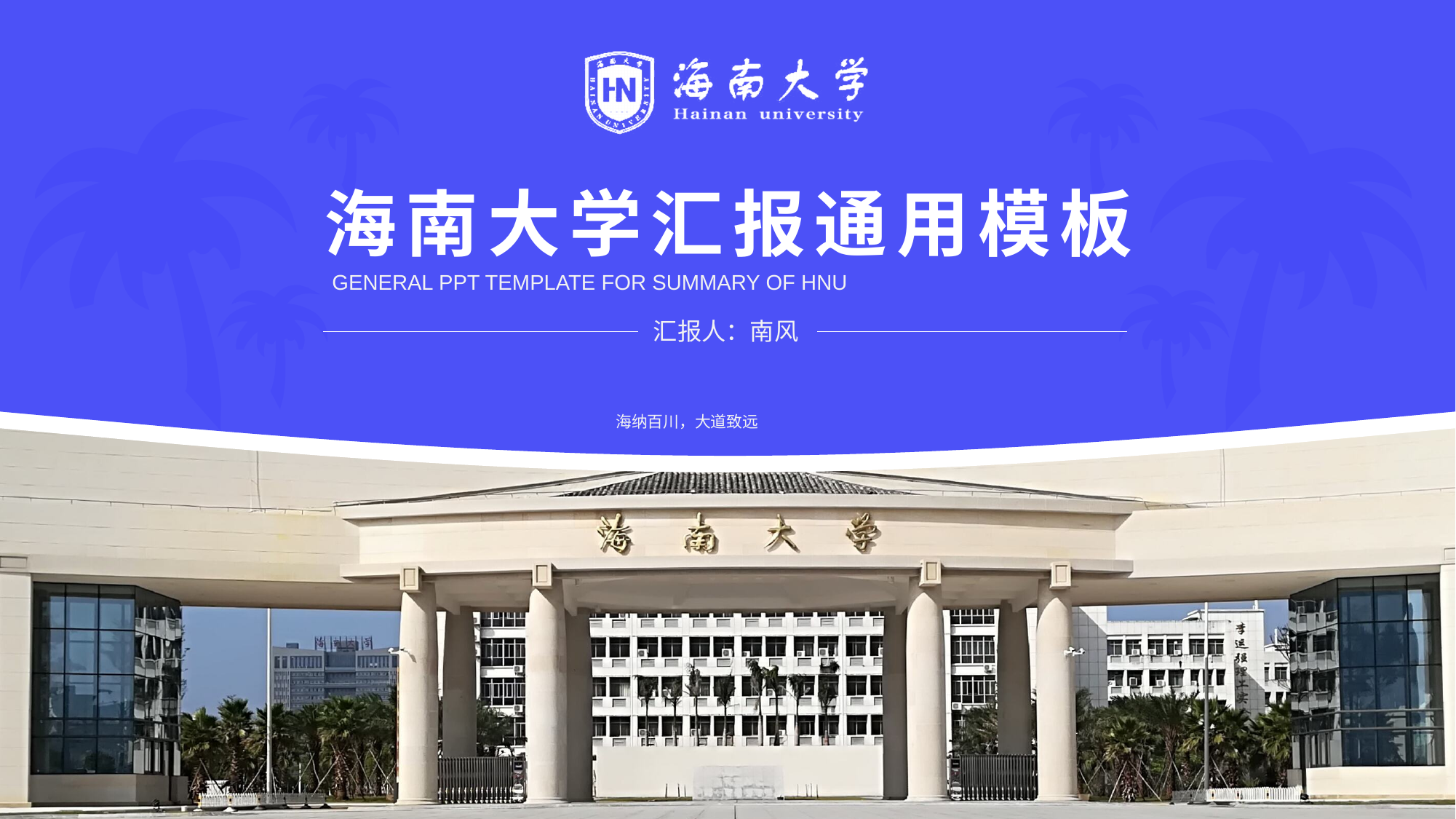

# 海南大学汇报通用模板
GENERAL PPT TEMPLATE FOR SUMMARY OF HNU
汇报人：南风